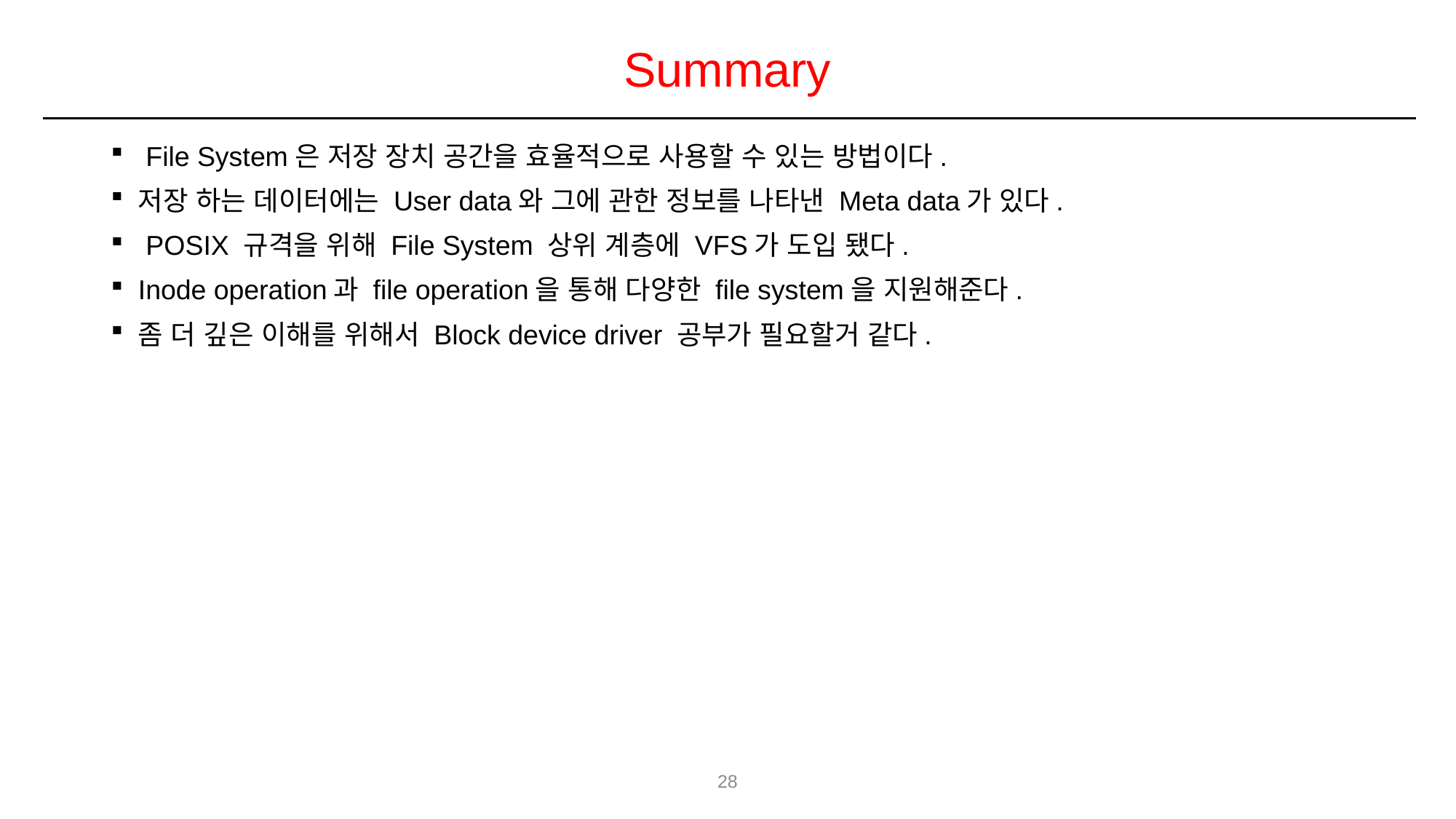

# Summary
 File System은 저장 장치 공간을 효율적으로 사용할 수 있는 방법이다.
저장 하는 데이터에는 User data와 그에 관한 정보를 나타낸 Meta data가 있다.
 POSIX 규격을 위해 File System 상위 계층에 VFS가 도입 됐다.
Inode operation과 file operation을 통해 다양한 file system을 지원해준다.
좀 더 깊은 이해를 위해서 Block device driver 공부가 필요할거 같다.

28